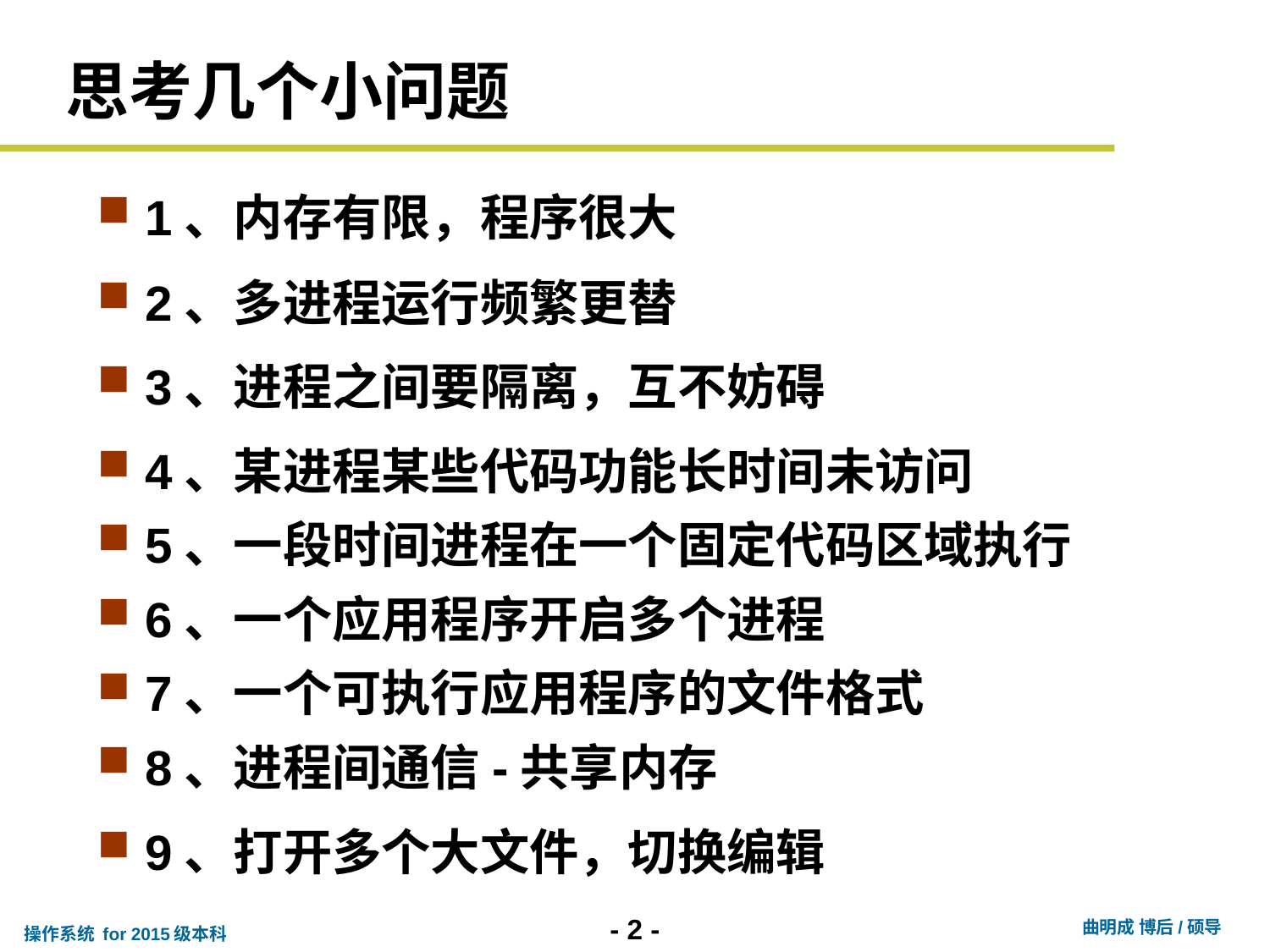

# 思考几个小问题
1、内存有限，程序很大
2、多进程运行频繁更替
3、进程之间要隔离，互不妨碍
4、某进程某些代码功能长时间未访问
5、一段时间进程在一个固定代码区域执行

6、一个应用程序开启多个进程

7、一个可执行应用程序的文件格式
8、进程间通信-共享内存
9、打开多个大文件，切换编辑